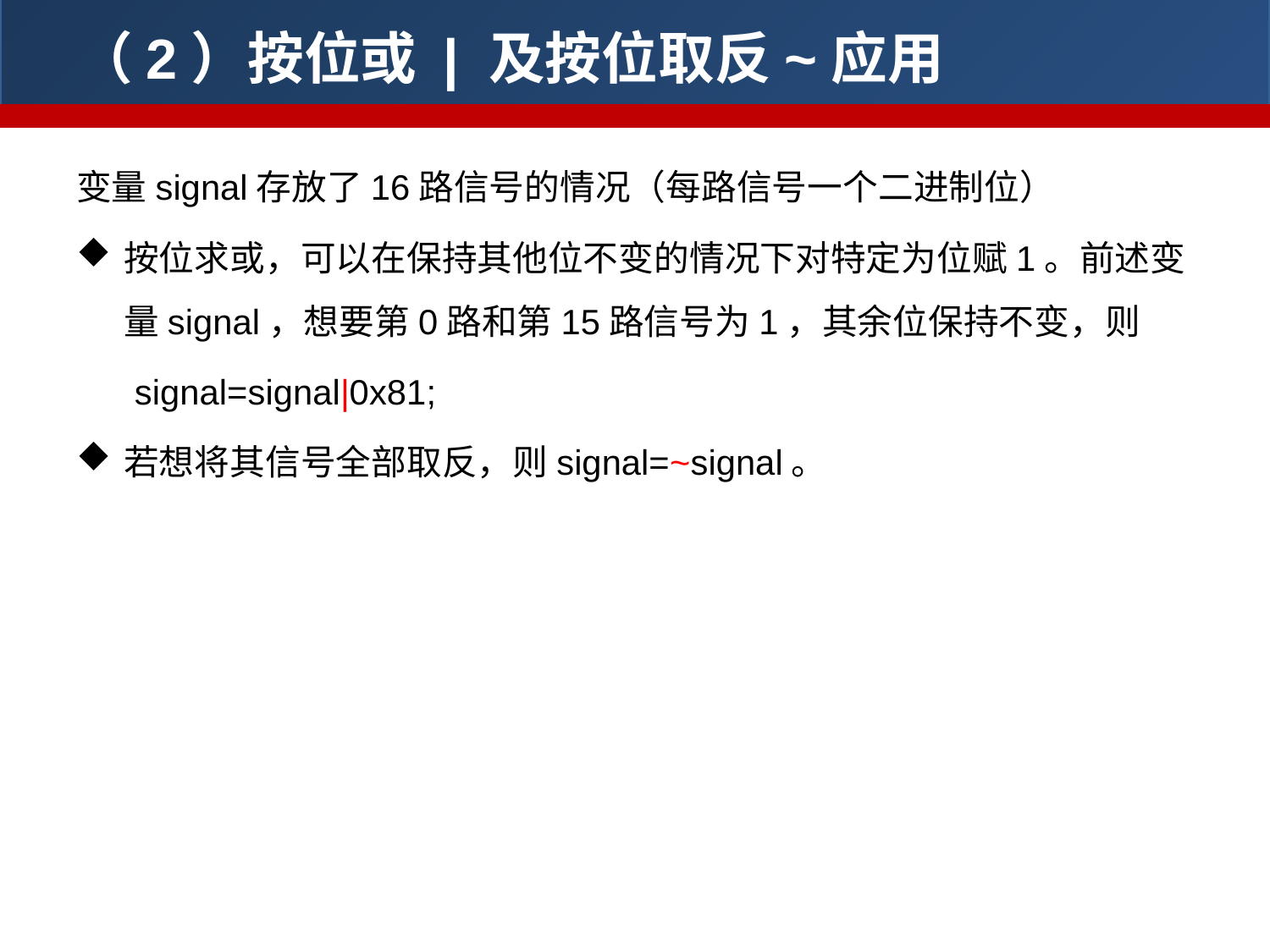

（2）按位或 | 及按位取反~应用
变量signal存放了16路信号的情况（每路信号一个二进制位）
按位求或，可以在保持其他位不变的情况下对特定为位赋1。前述变量signal，想要第0路和第15路信号为1，其余位保持不变，则
      signal=signal|0x81;
若想将其信号全部取反，则signal=~signal。